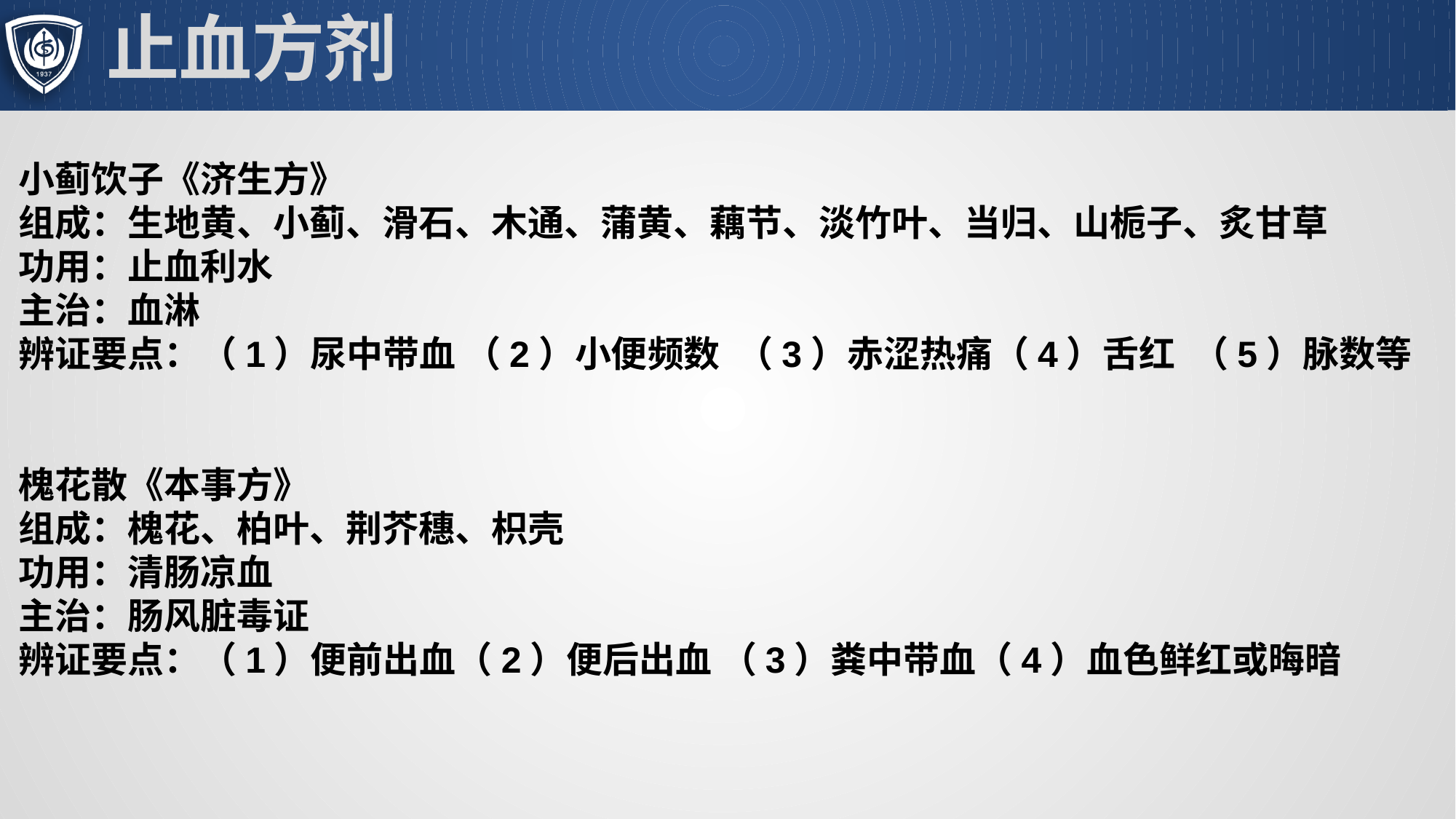

# 止血方剂
小蓟饮子《济生方》
组成：生地黄、小蓟、滑石、木通、蒲黄、藕节、淡竹叶、当归、山栀子、炙甘草
功用：止血利水
主治：血淋
辨证要点：（1）尿中带血 （2）小便频数  （3）赤涩热痛（4）舌红  （5）脉数等

槐花散《本事方》
组成：槐花、柏叶、荆芥穗、枳壳
功用：清肠凉血
主治：肠风脏毒证
辨证要点：（1）便前出血（2）便后出血 （3）粪中带血（4）血色鲜红或晦暗